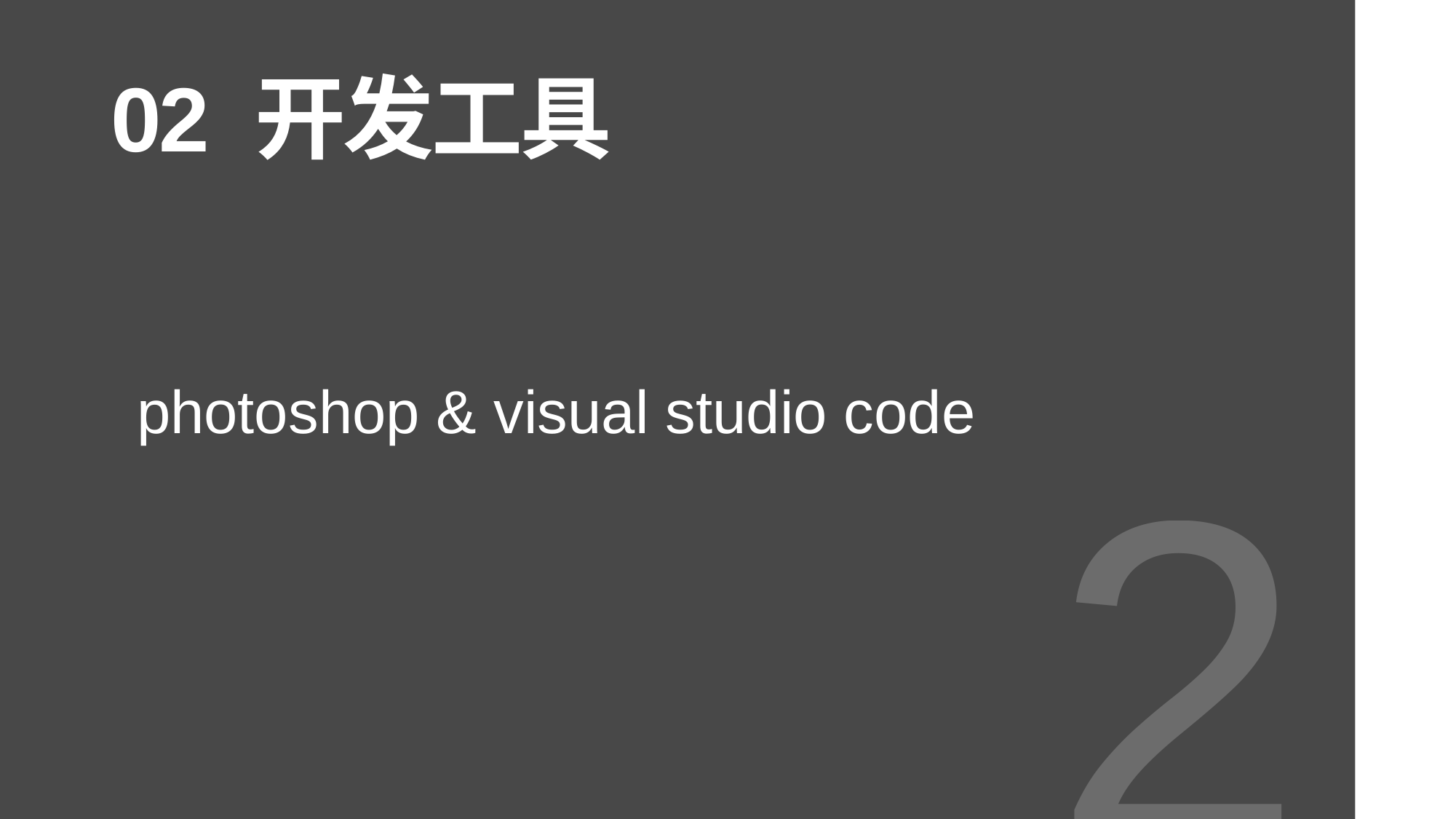

# 02 开发工具
photoshop & visual studio code
2